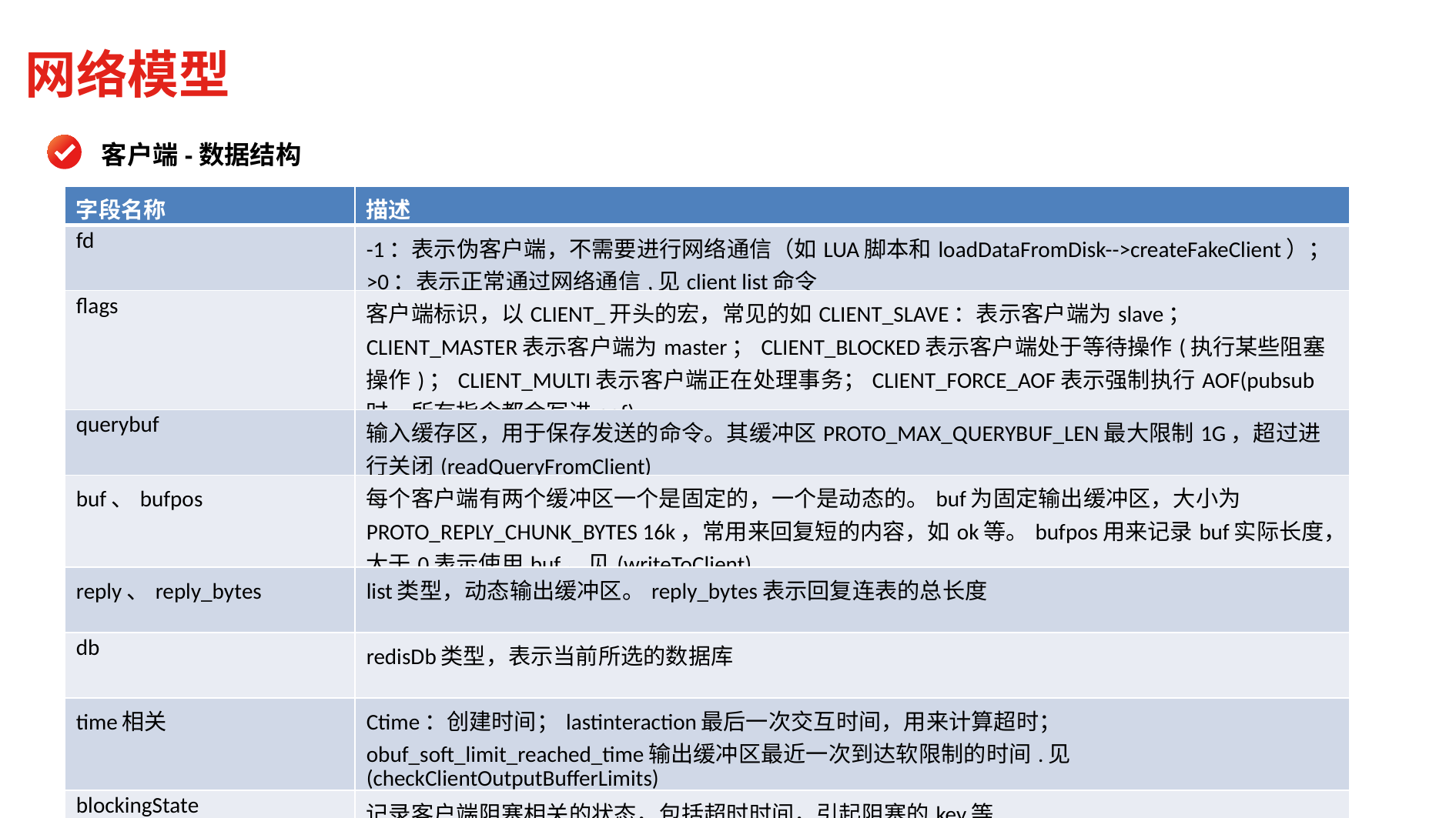

网络模型
客户端-数据结构

| 字段名称 | 描述 |
| --- | --- |
| fd | -1：表示伪客户端，不需要进行网络通信（如LUA脚本和loadDataFromDisk-->createFakeClient）； >0：表示正常通过网络通信,见client list命令 |
| flags | 客户端标识，以CLIENT\_开头的宏，常见的如CLIENT\_SLAVE：表示客户端为slave；CLIENT\_MASTER表示客户端为master；CLIENT\_BLOCKED表示客户端处于等待操作(执行某些阻塞操作)；CLIENT\_MULTI表示客户端正在处理事务；CLIENT\_FORCE\_AOF表示强制执行AOF(pubsub时，所有指令都会写进aof) |
| querybuf | 输入缓存区，用于保存发送的命令。其缓冲区PROTO\_MAX\_QUERYBUF\_LEN最大限制1G，超过进行关闭(readQueryFromClient) |
| buf、bufpos | 每个客户端有两个缓冲区一个是固定的，一个是动态的。buf为固定输出缓冲区，大小为PROTO\_REPLY\_CHUNK\_BYTES 16k，常用来回复短的内容，如ok等。bufpos用来记录buf实际长度，大于0表示使用buf。见(writeToClient) |
| reply、reply\_bytes | list类型，动态输出缓冲区。reply\_bytes表示回复连表的总长度 |
| db | redisDb类型，表示当前所选的数据库 |
| time相关 | Ctime：创建时间；lastinteraction最后一次交互时间，用来计算超时；obuf\_soft\_limit\_reached\_time输出缓冲区最近一次到达软限制的时间.见(checkClientOutputBufferLimits) |
| blockingState | 记录客户端阻塞相关的状态，包括超时时间，引起阻塞的key等 |